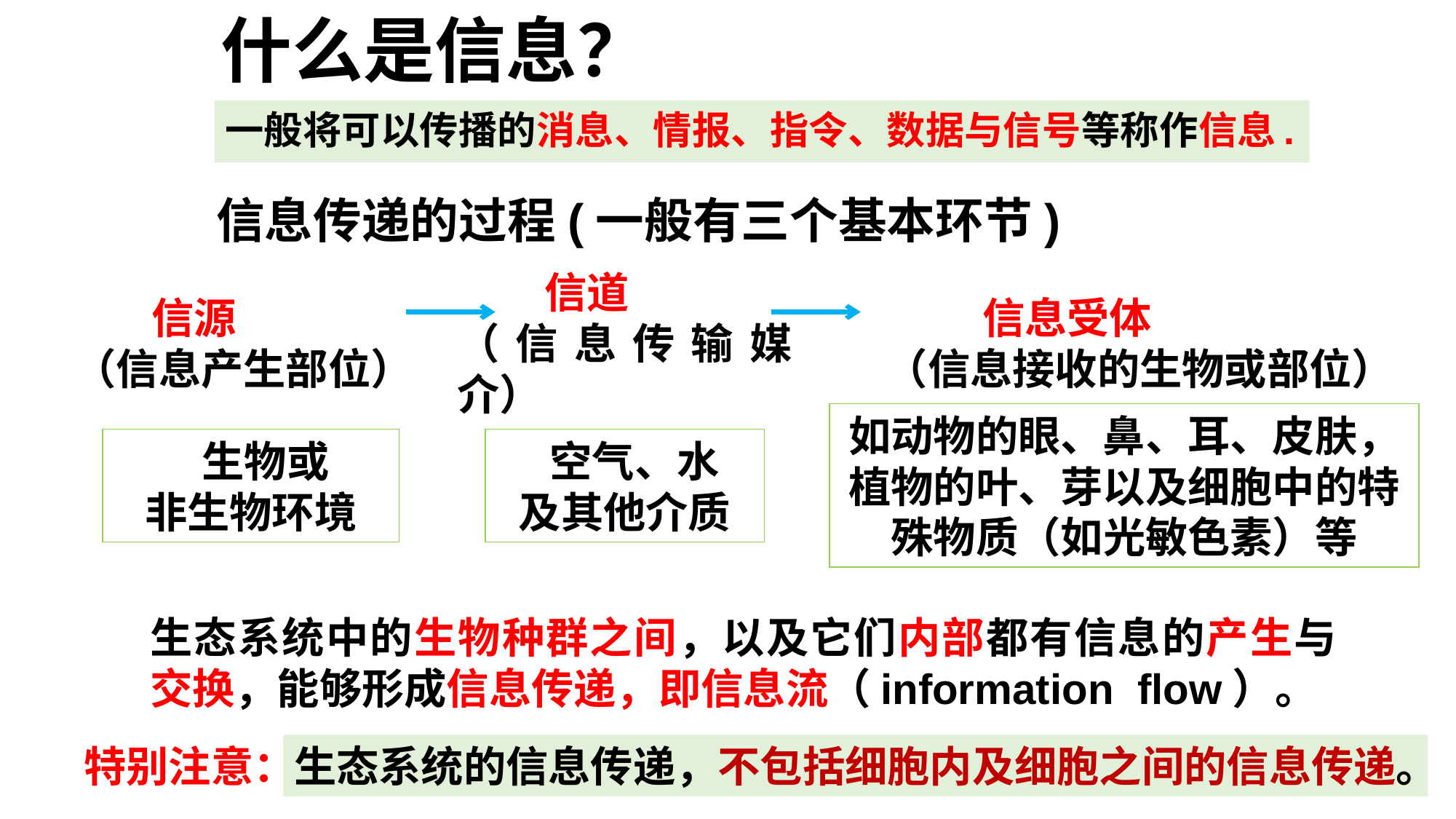

# 什么是信息？
一般将可以传播的消息、情报、指令、数据与信号等称作信息.
信息传递的过程(一般有三个基本环节)

        信道
（信息传输媒介）
         信息受体
（信息接收的生物或部位）
       信源
（信息产生部位）
如动物的眼、鼻、耳、皮肤，植物的叶、芽以及细胞中的特殊物质（如光敏色素）等
  生物或
非生物环境
 空气、水
及其他介质
生态系统中的生物种群之间，以及它们内部都有信息的产生与交换，能够形成信息传递，即信息流（information  flow）。
特别注意：
生态系统的信息传递，不包括细胞内及细胞之间的信息传递。